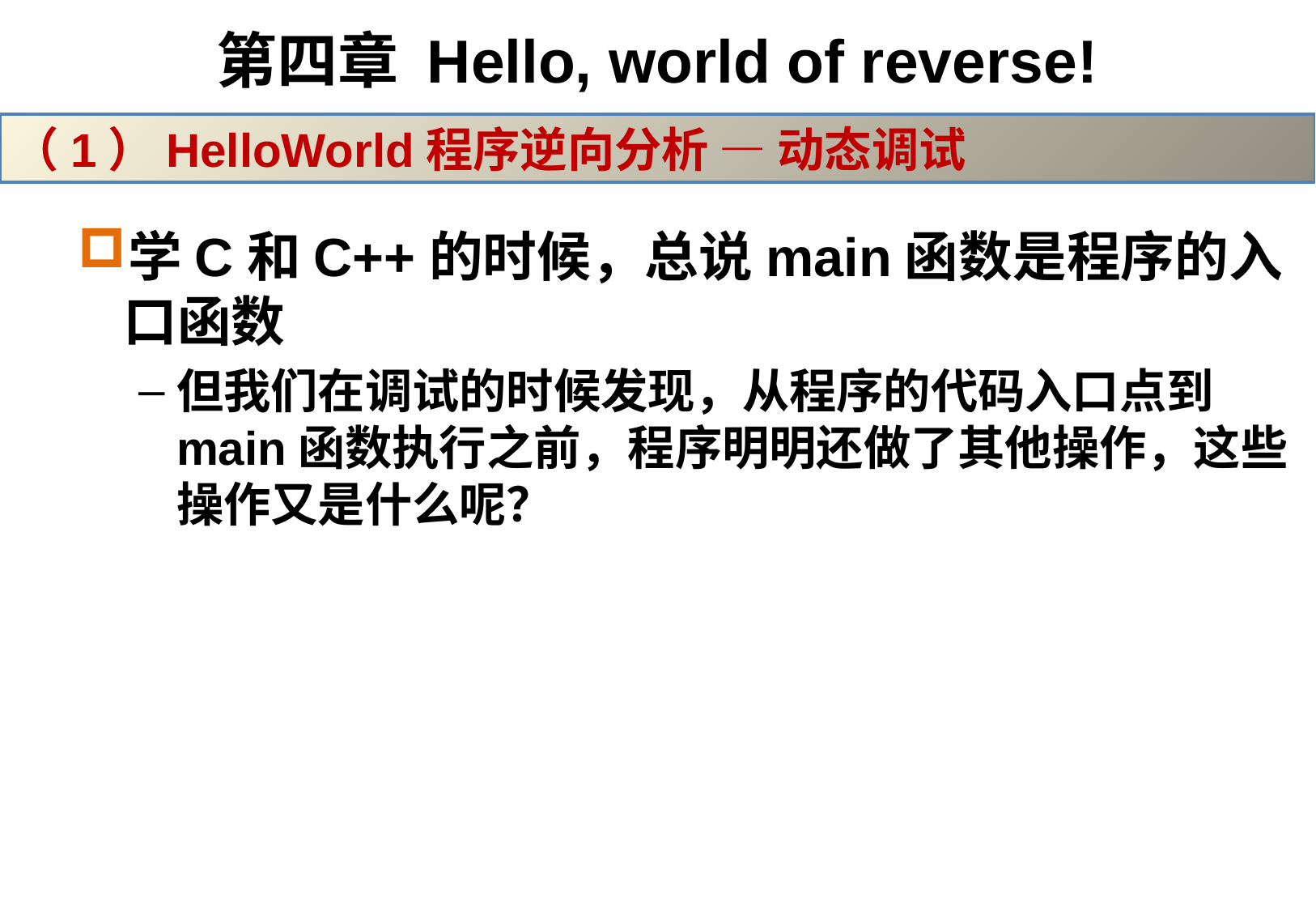

# 第四章 Hello, world of reverse!
（1）HelloWorld程序逆向分析 — 动态调试
学C和C++的时候，总说main函数是程序的入口函数
但我们在调试的时候发现，从程序的代码入口点到main函数执行之前，程序明明还做了其他操作，这些操作又是什么呢？